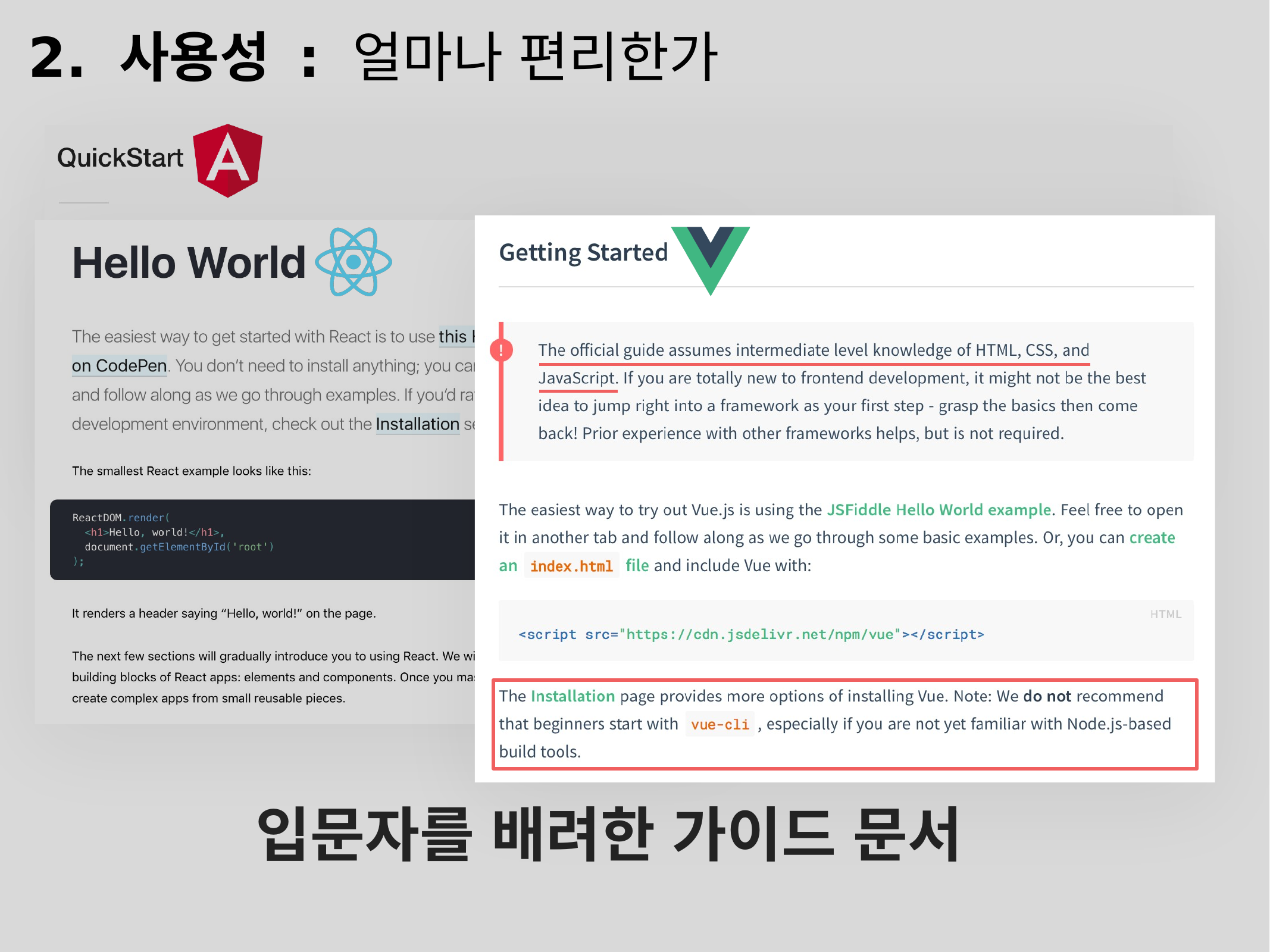

2. 사용성 : 얼마나 편리한가

입문자를 배려한 가이드 문서